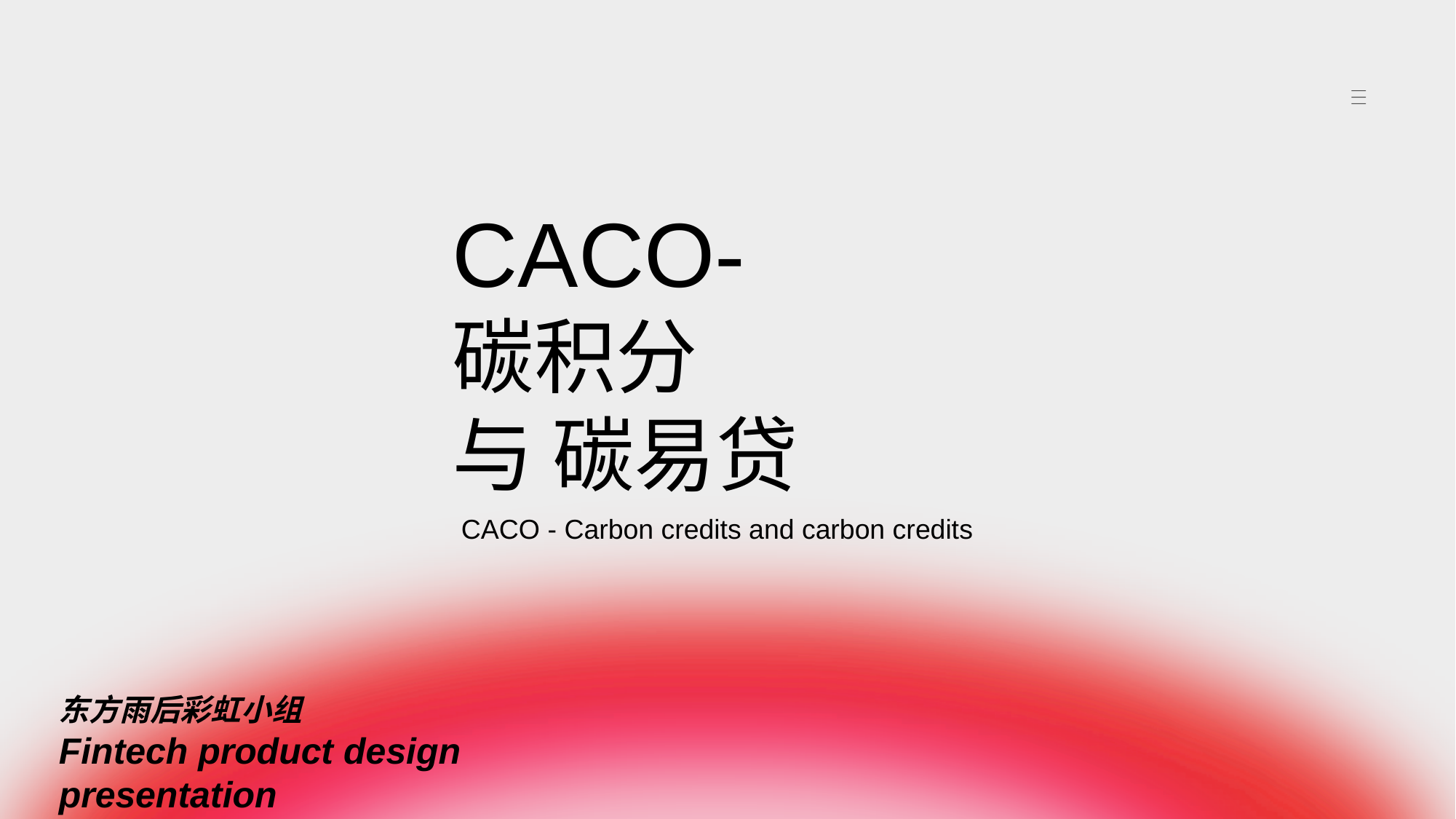

CACO-
碳积分
与 碳易贷
CACO - Carbon credits and carbon credits
东方雨后彩虹小组
Fintech product design presentation